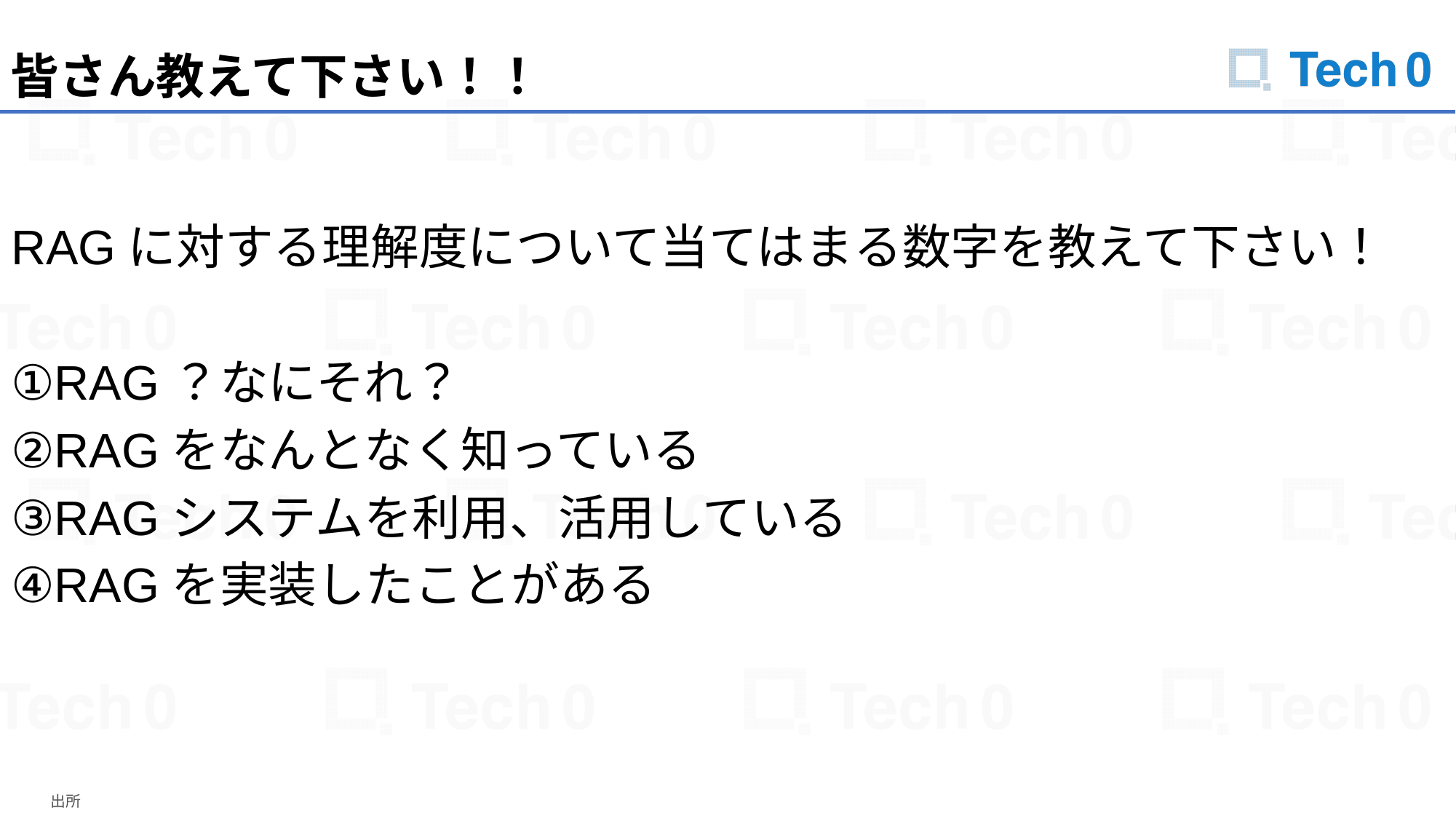

皆さん教えて下さい！！
RAGに対する理解度について当てはまる数字を教えて下さい！

①RAG？なにそれ？
②RAGをなんとなく知っている
③RAGシステムを利用、活用している
④RAGを実装したことがある